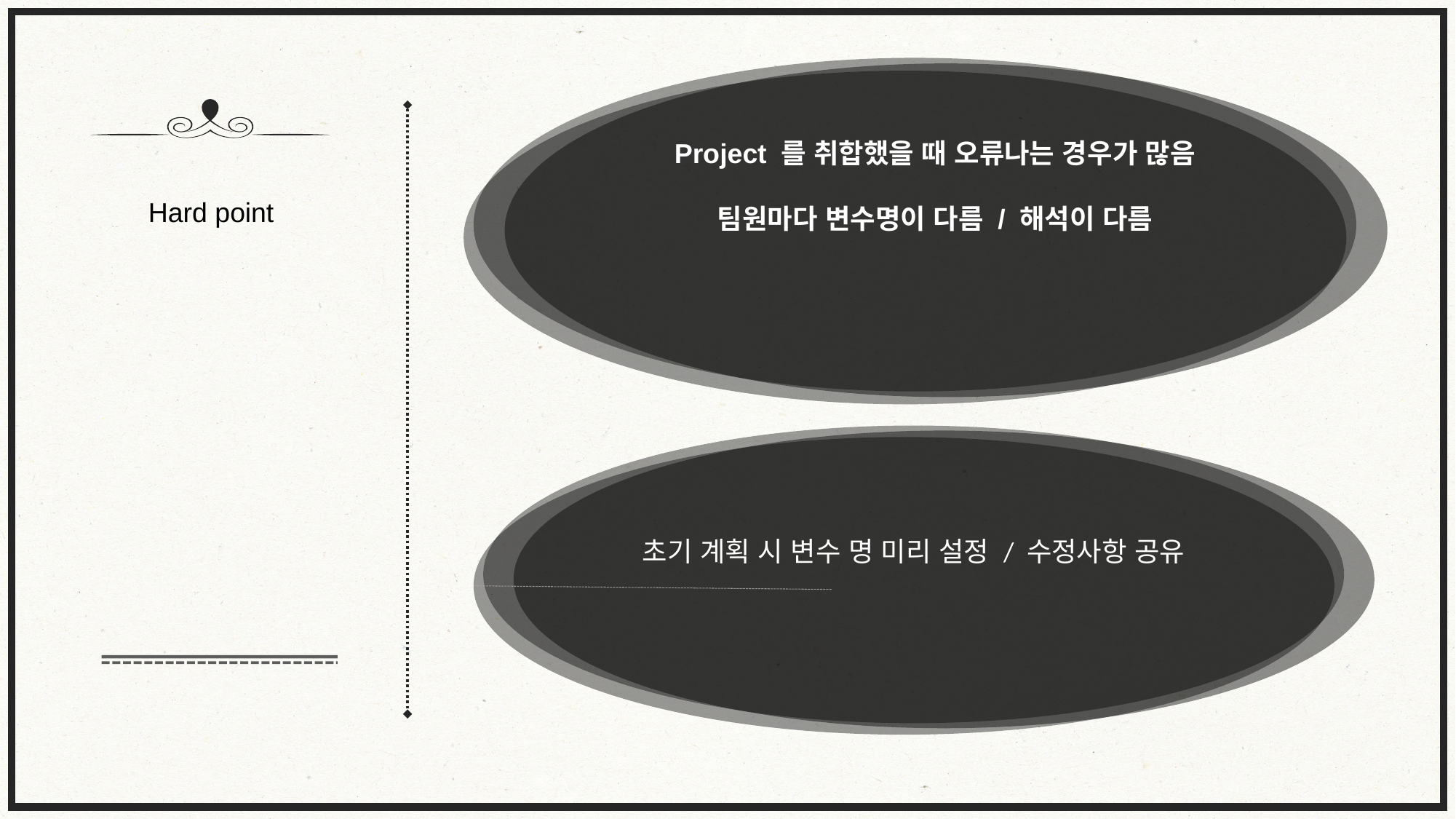

Project 를 취합했을 때 오류나는 경우가 많음

팀원마다 변수명이 다름 / 해석이 다름

Hard point

초기 계획 시 변수 명 미리 설정 / 수정사항 공유